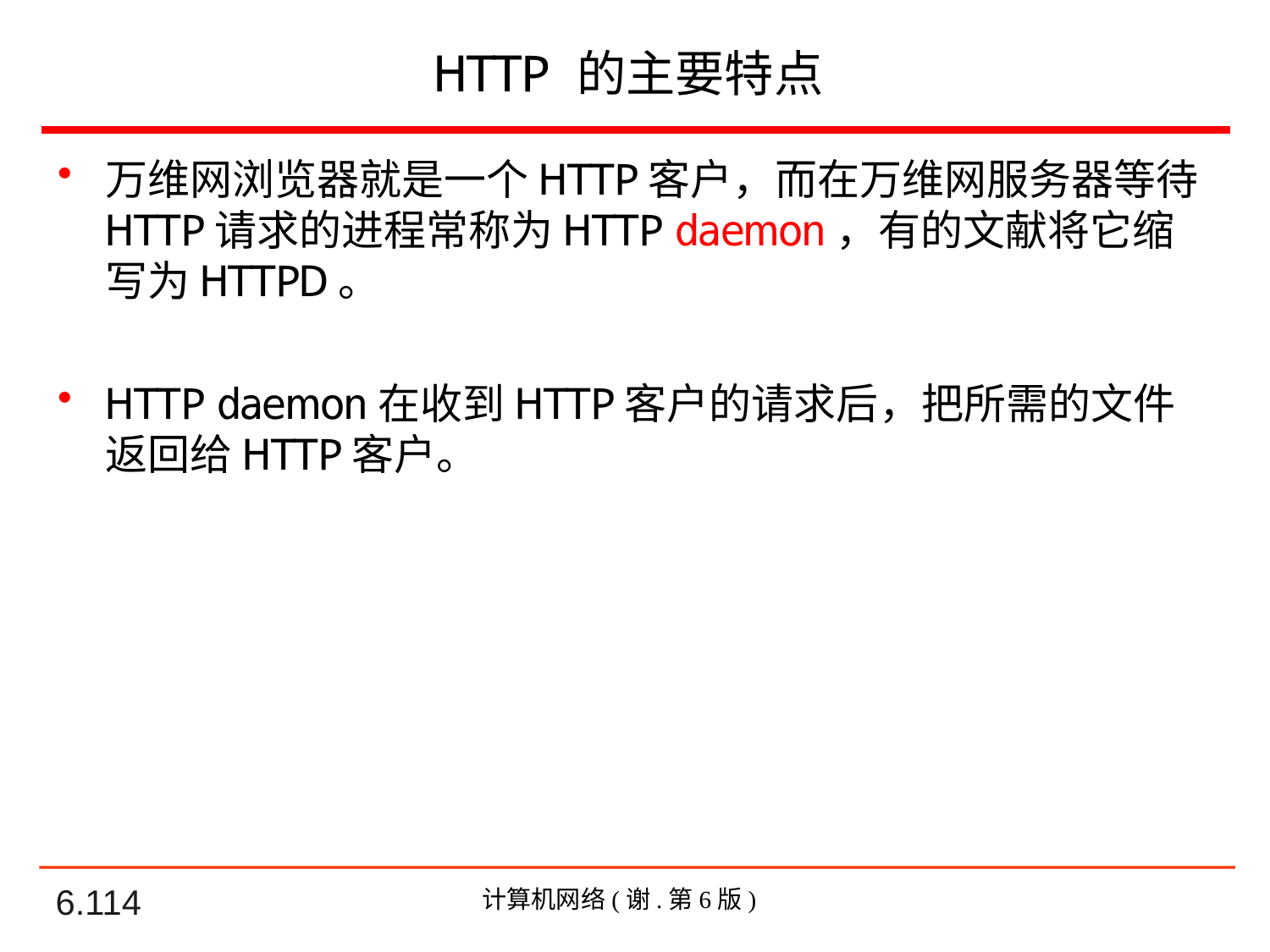

# HTTP 的主要特点
万维网浏览器就是一个HTTP客户，而在万维网服务器等待HTTP请求的进程常称为HTTP daemon，有的文献将它缩写为HTTPD。

HTTP daemon在收到HTTP客户的请求后，把所需的文件返回给HTTP客户。